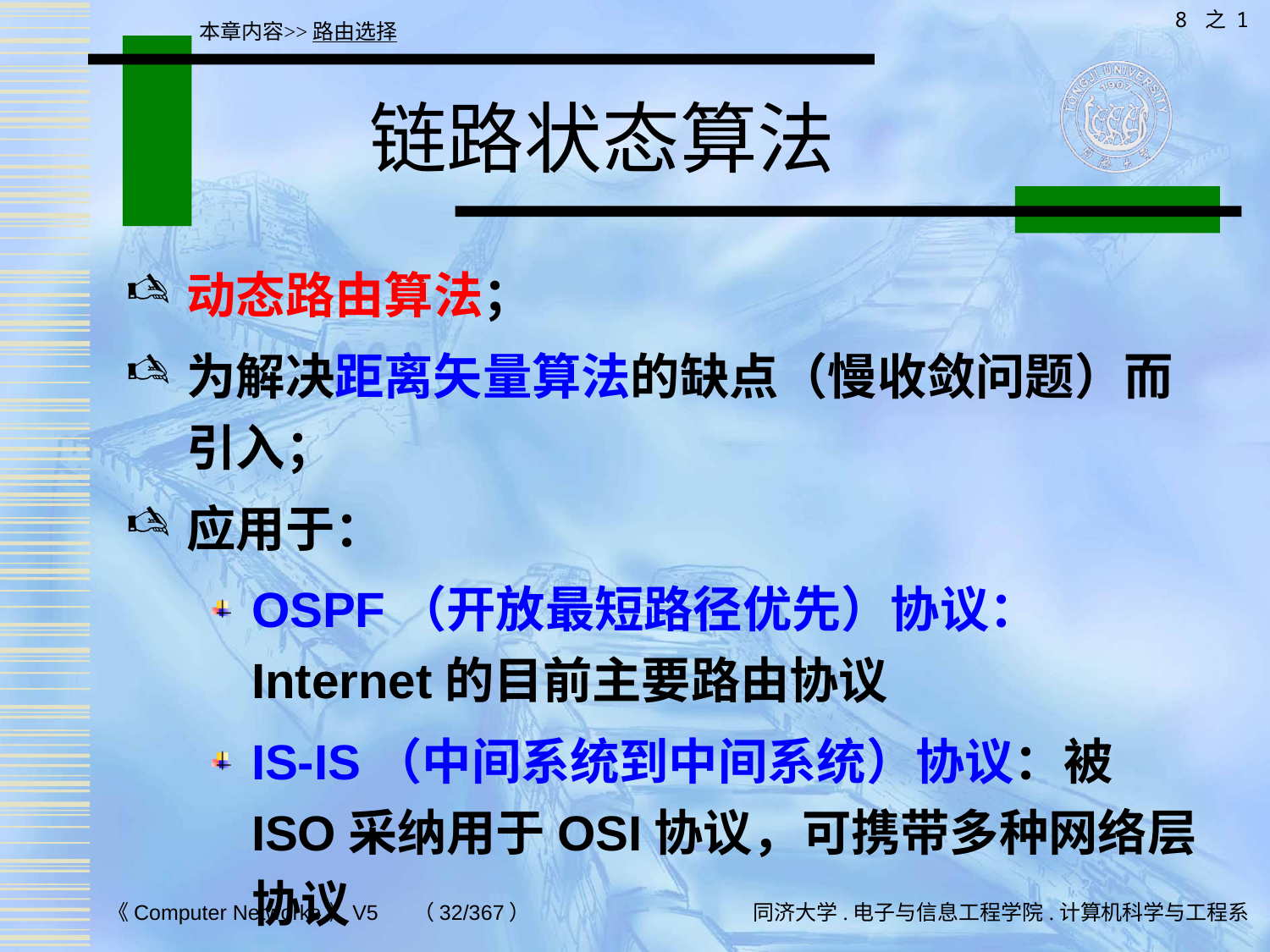

8 之 1
本章内容>>路由选择
# 链路状态算法
动态路由算法；
为解决距离矢量算法的缺点（慢收敛问题）而引入；
应用于：
OSPF（开放最短路径优先）协议：Internet的目前主要路由协议
IS-IS（中间系统到中间系统）协议：被ISO采纳用于OSI协议，可携带多种网络层协议